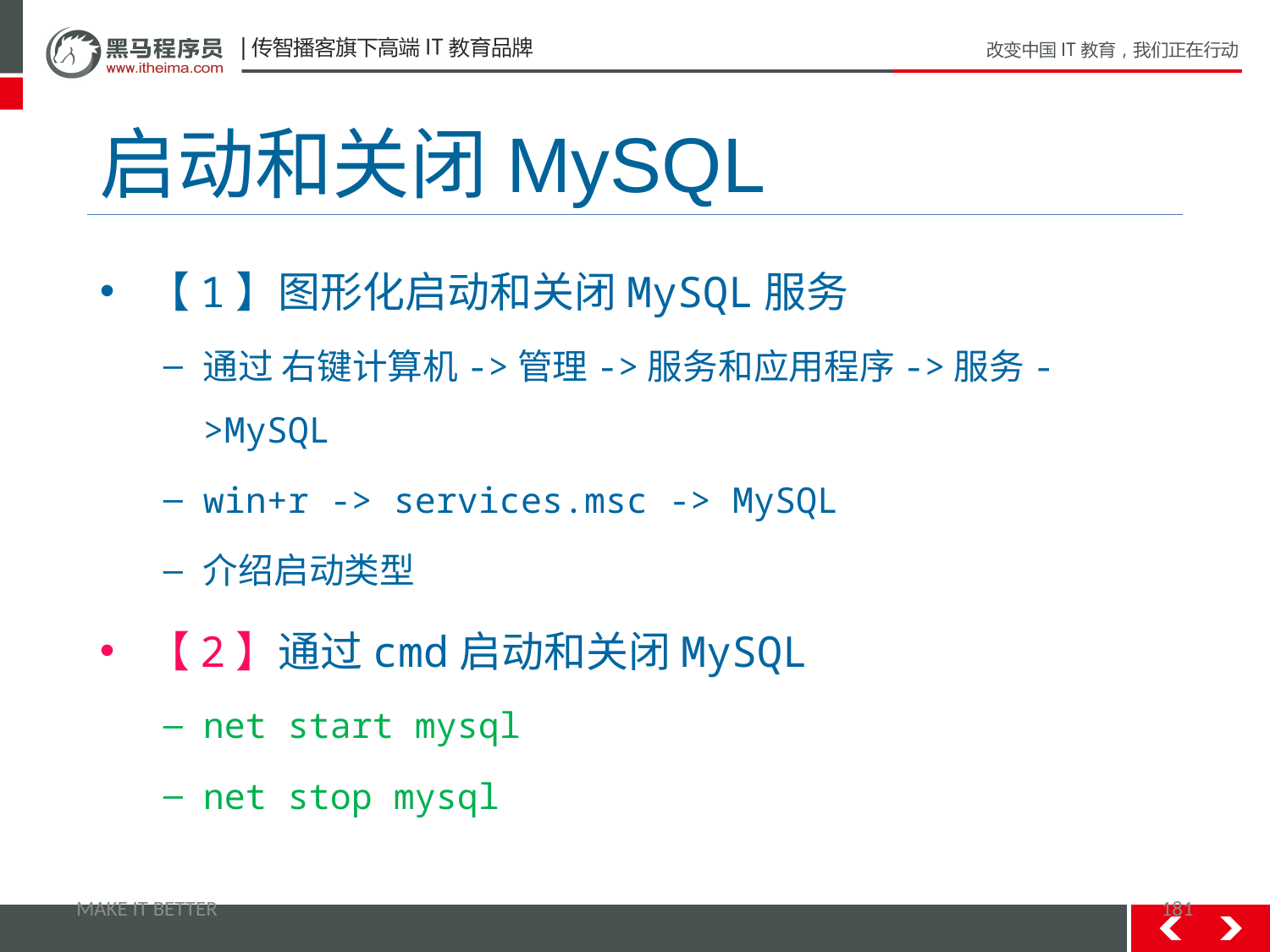

# 启动和关闭MySQL
【1】图形化启动和关闭MySQL服务
通过 右键计算机->管理->服务和应用程序->服务->MySQL
win+r -> services.msc -> MySQL
介绍启动类型
【2】通过cmd启动和关闭MySQL
net start mysql
net stop mysql
MAKE IT BETTER
181